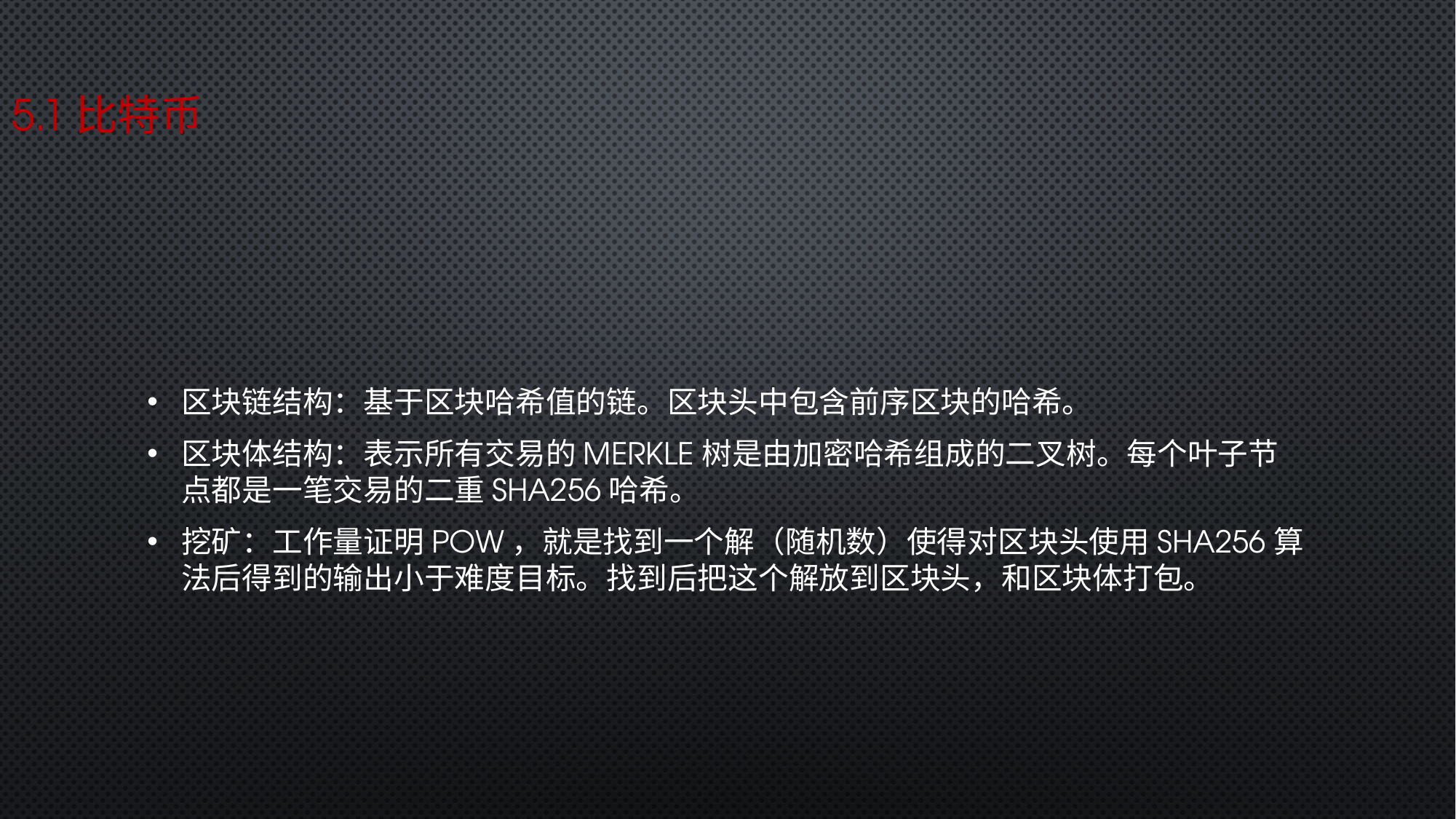

# 5.1比特币
区块链结构：基于区块哈希值的链。区块头中包含前序区块的哈希。
区块体结构：表示所有交易的Merkle树是由加密哈希组成的二叉树。每个叶子节点都是一笔交易的二重SHA256哈希。
挖矿：工作量证明PoW，就是找到一个解（随机数）使得对区块头使用SHA256算法后得到的输出小于难度目标。找到后把这个解放到区块头，和区块体打包。